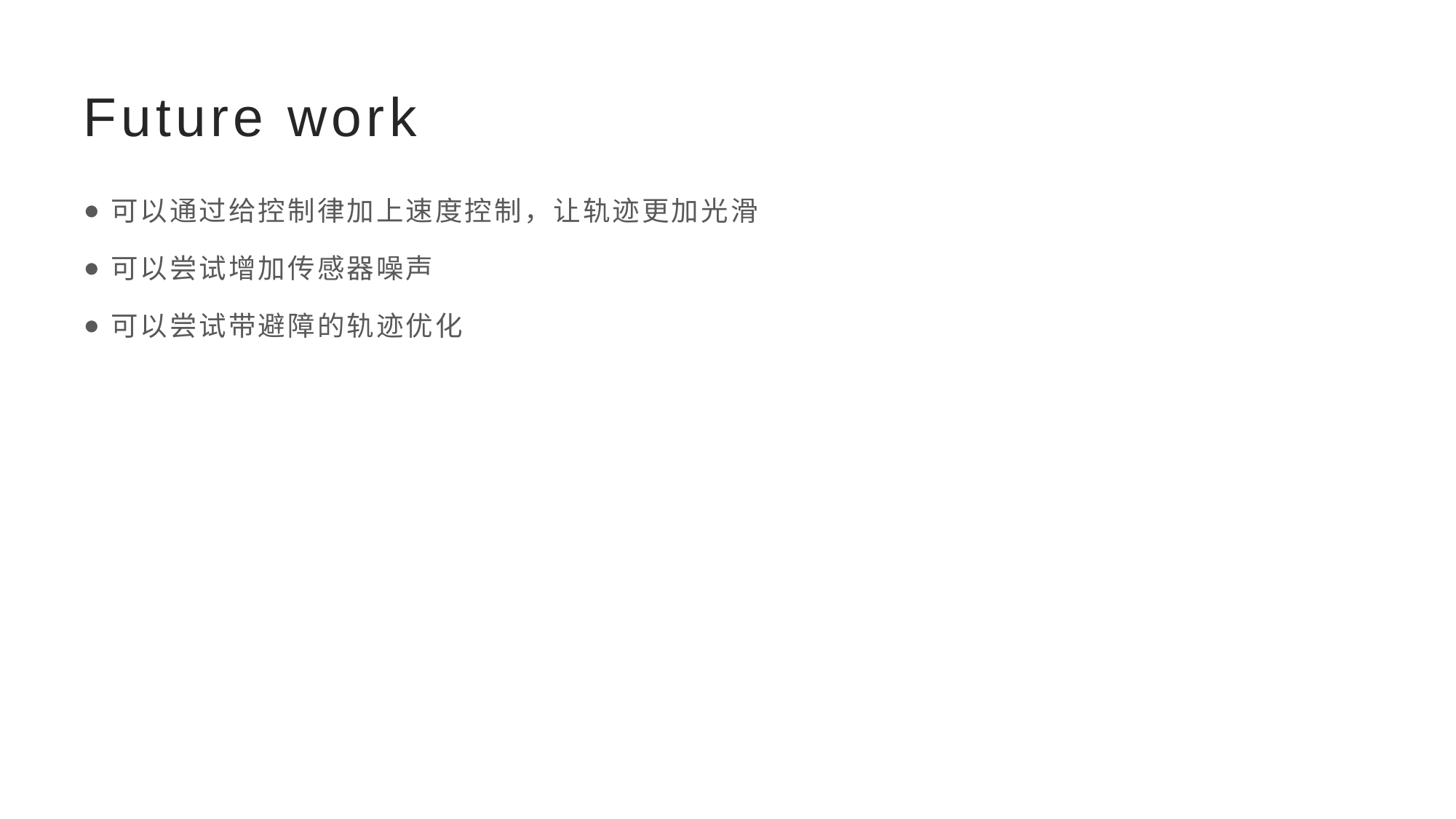

# Future work
可以通过给控制律加上速度控制，让轨迹更加光滑
可以尝试增加传感器噪声
可以尝试带避障的轨迹优化